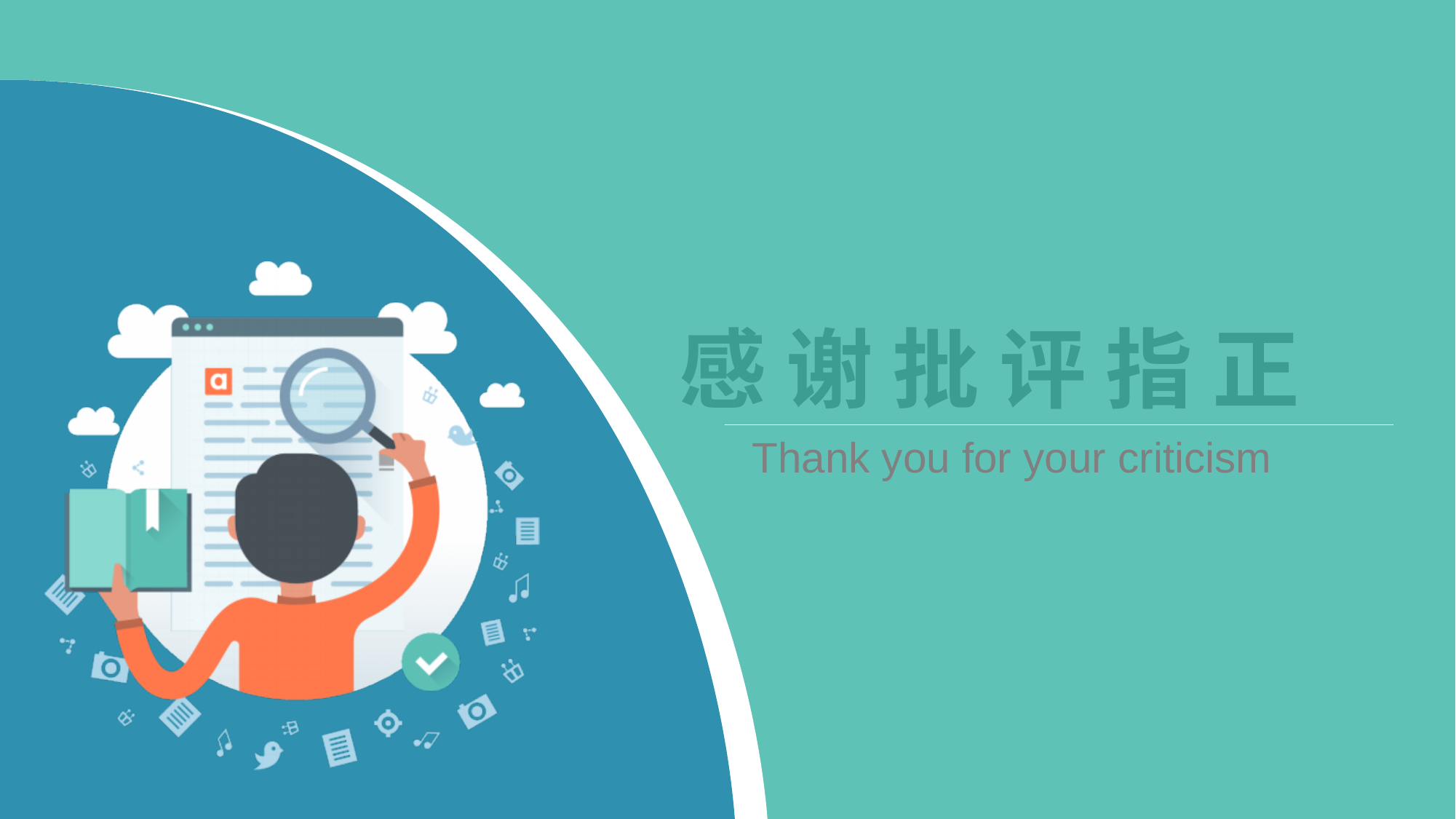

# 感 谢 批 评 指 正
Thank you for your criticism